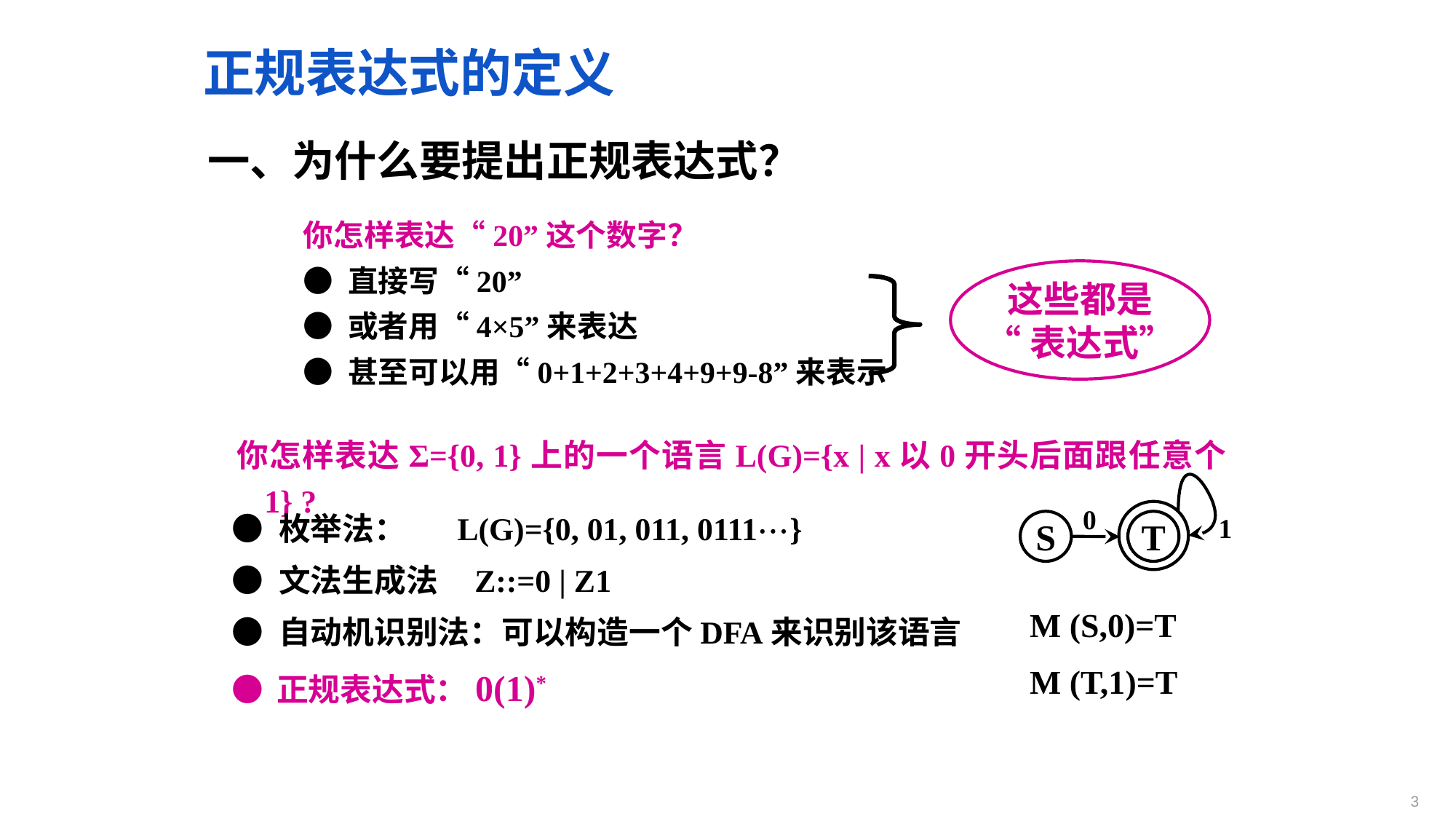

正规表达式的定义
一、为什么要提出正规表达式？
你怎样表达“20”这个数字？
● 直接写“20”
● 或者用“4×5”来表达
● 甚至可以用“0+1+2+3+4+9+9-8”来表示
这些都是
“表达式”

你怎样表达Σ={0, 1}上的一个语言L(G)={x | x以0开头后面跟任意个1} ?
● 枚举法：      L(G)={0, 01, 011, 0111…}
● 文法生成法    Z::=0 | Z1
● 自动机识别法：可以构造一个DFA来识别该语言
● 正规表达式：0(1)*
0

1
S
T
M (S,0)=T
M (T,1)=T
3